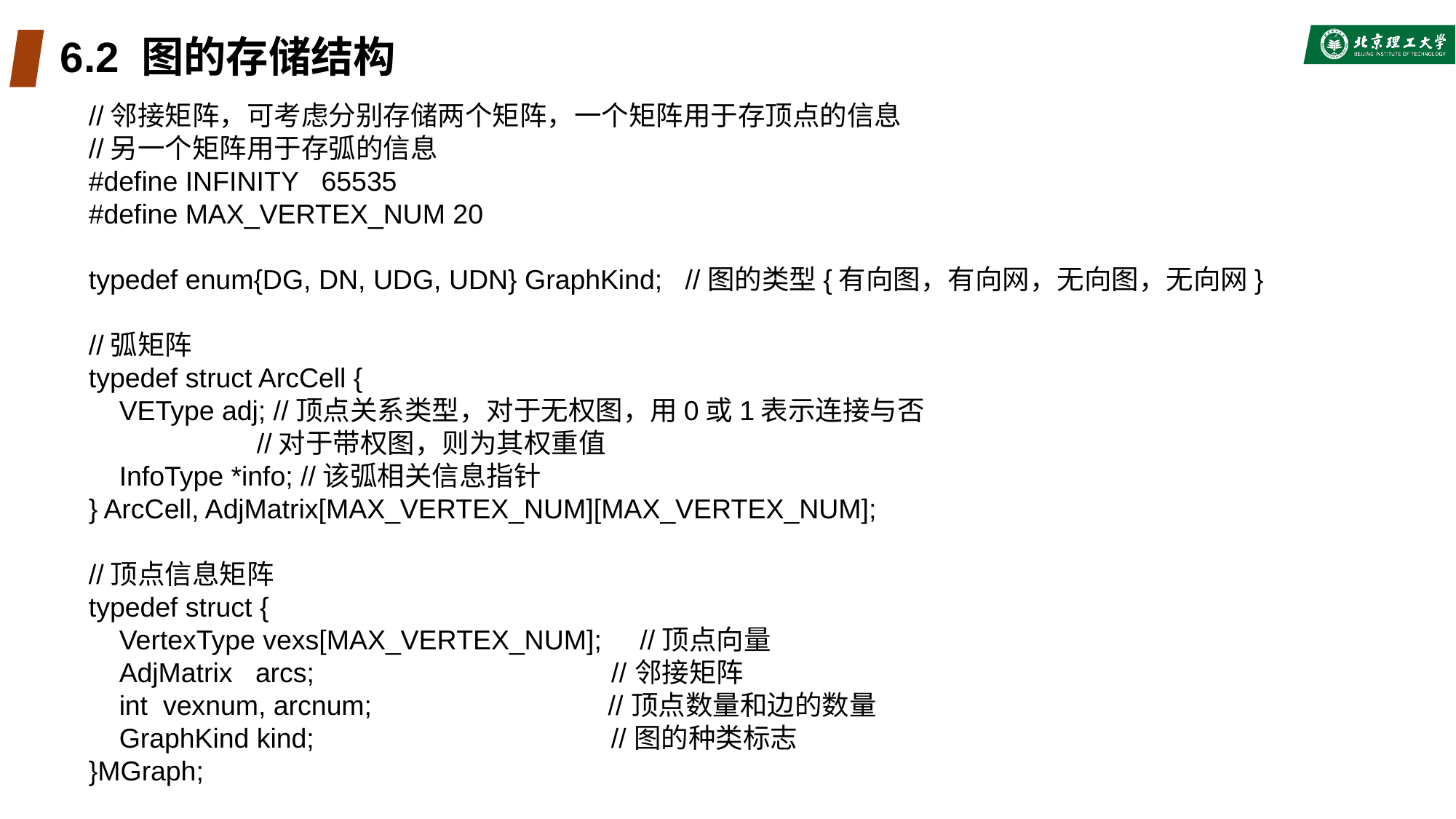

# 6.2 图的存储结构
//邻接矩阵，可考虑分别存储两个矩阵，一个矩阵用于存顶点的信息
//另一个矩阵用于存弧的信息
#define INFINITY   65535
#define MAX_VERTEX_NUM 20

typedef enum{DG, DN, UDG, UDN} GraphKind;   //图的类型{有向图，有向网，无向图，无向网}

//弧矩阵
typedef struct ArcCell {
    VEType adj; //顶点关系类型，对于无权图，用0或1表示连接与否
                      //对于带权图，则为其权重值
    InfoType *info; //该弧相关信息指针
} ArcCell, AdjMatrix[MAX_VERTEX_NUM][MAX_VERTEX_NUM];

//顶点信息矩阵
typedef struct {
    VertexType vexs[MAX_VERTEX_NUM];     //顶点向量
    AdjMatrix   arcs;                                       //邻接矩阵
    int  vexnum, arcnum;                               //顶点数量和边的数量
    GraphKind kind;                                       //图的种类标志
}MGraph;